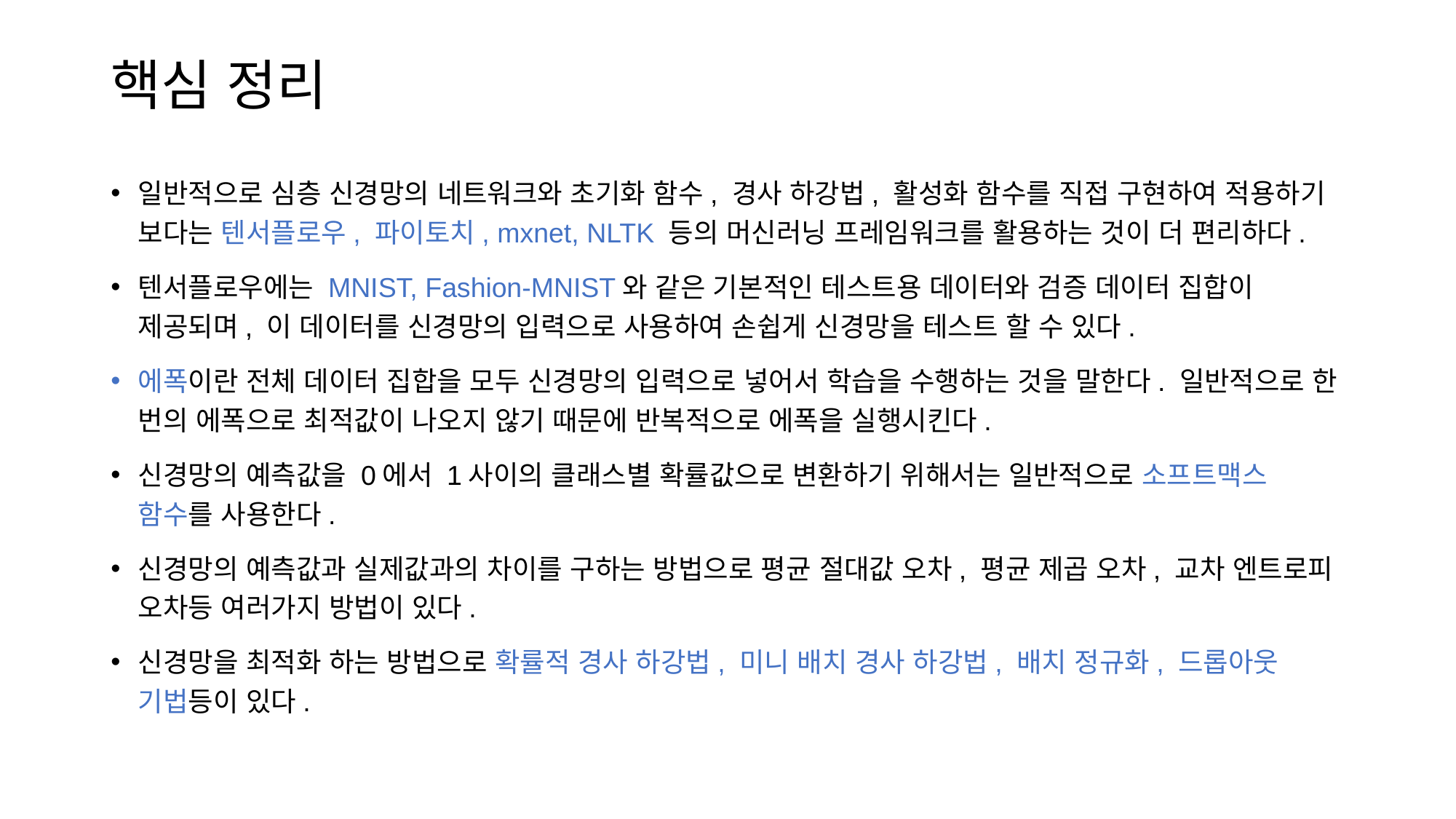

# 핵심 정리
일반적으로 심층 신경망의 네트워크와 초기화 함수, 경사 하강법, 활성화 함수를 직접 구현하여 적용하기 보다는 텐서플로우, 파이토치, mxnet, NLTK 등의 머신러닝 프레임워크를 활용하는 것이 더 편리하다.
텐서플로우에는 MNIST, Fashion-MNIST와 같은 기본적인 테스트용 데이터와 검증 데이터 집합이 제공되며, 이 데이터를 신경망의 입력으로 사용하여 손쉽게 신경망을 테스트 할 수 있다.
에폭이란 전체 데이터 집합을 모두 신경망의 입력으로 넣어서 학습을 수행하는 것을 말한다. 일반적으로 한 번의 에폭으로 최적값이 나오지 않기 때문에 반복적으로 에폭을 실행시킨다.
신경망의 예측값을 0에서 1사이의 클래스별 확률값으로 변환하기 위해서는 일반적으로 소프트맥스 함수를 사용한다.
신경망의 예측값과 실제값과의 차이를 구하는 방법으로 평균 절대값 오차, 평균 제곱 오차, 교차 엔트로피 오차등 여러가지 방법이 있다.
신경망을 최적화 하는 방법으로 확률적 경사 하강법, 미니 배치 경사 하강법, 배치 정규화, 드롭아웃 기법등이 있다.